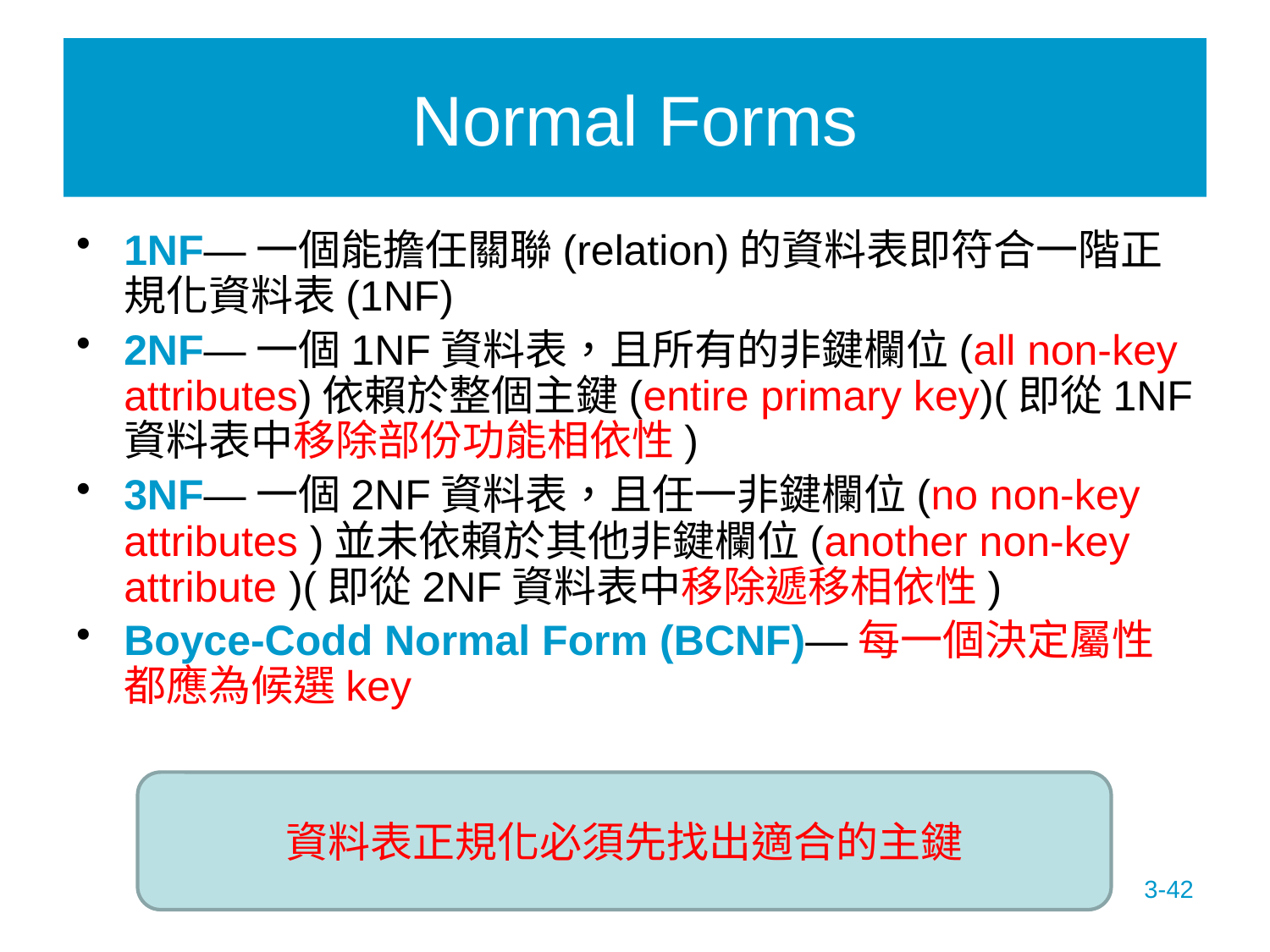

# Normal Forms
1NF—一個能擔任關聯(relation)的資料表即符合一階正規化資料表(1NF)
2NF—一個1NF資料表，且所有的非鍵欄位(all non-key attributes)依賴於整個主鍵(entire primary key)(即從1NF資料表中移除部份功能相依性)
3NF—一個2NF資料表，且任一非鍵欄位(no non-key attributes )並未依賴於其他非鍵欄位(another non-key attribute )(即從2NF資料表中移除遞移相依性)
Boyce-Codd Normal Form (BCNF)—每一個決定屬性都應為候選key

資料表正規化必須先找出適合的主鍵
3-42